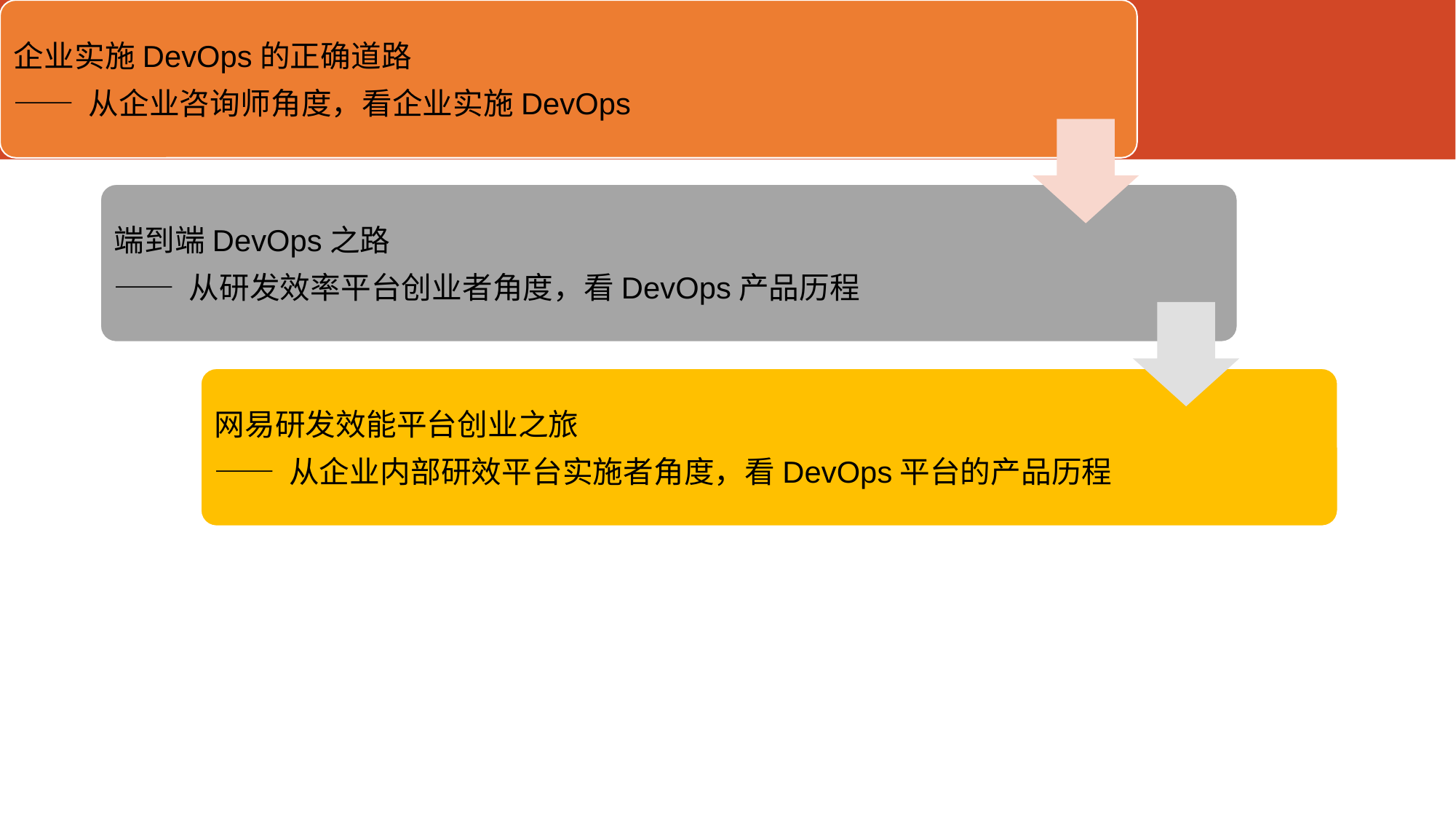

# 从三个角色看待DevOps平台建设
企业实施DevOps的正确道路
—— 从企业咨询师角度，看企业实施DevOps
端到端DevOps之路
—— 从研发效率平台创业者角度，看DevOps产品历程
网易研发效能平台创业之旅
—— 从企业内部研效平台实施者角度，看DevOps平台的产品历程